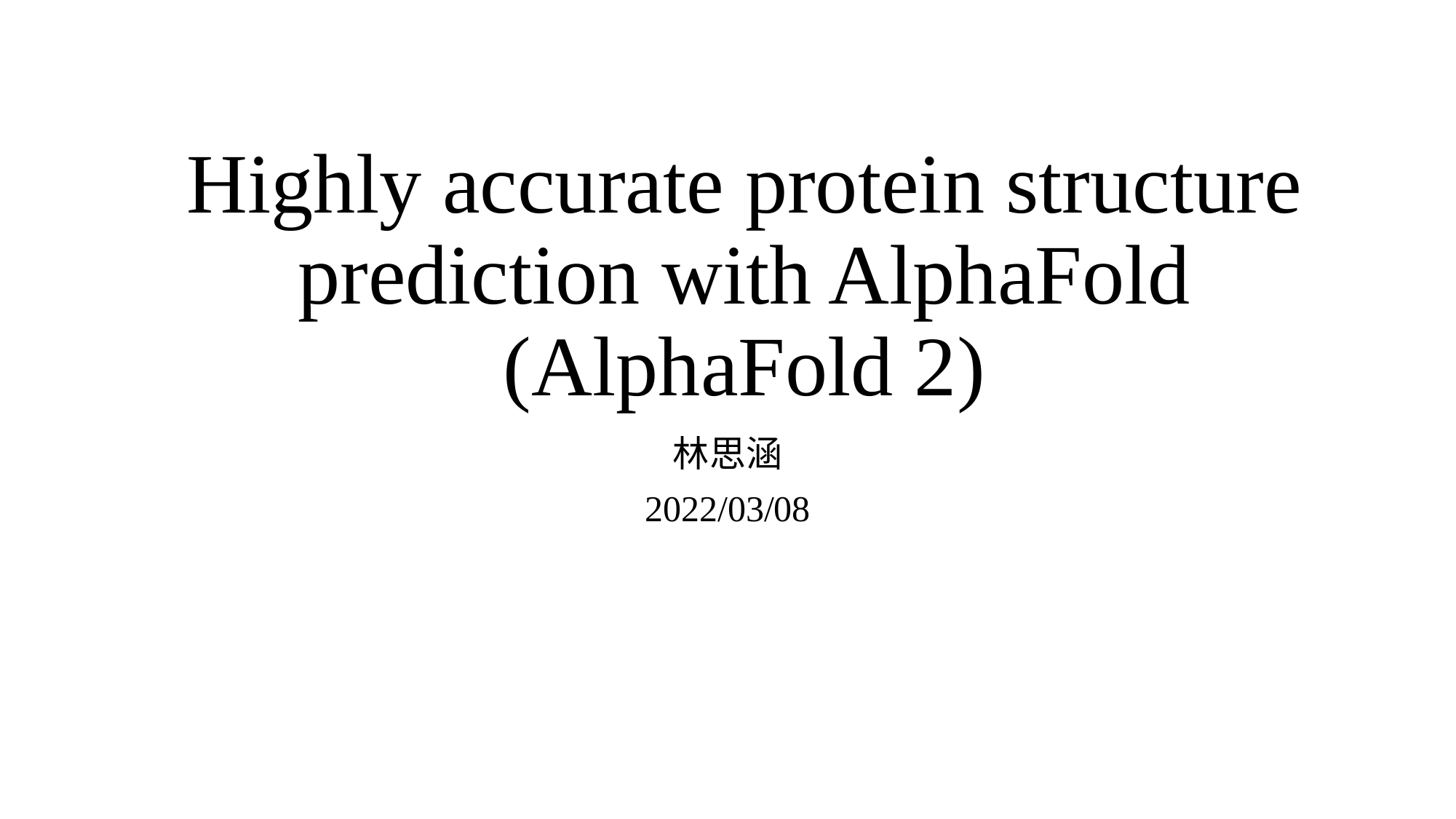

# Highly accurate protein structure prediction with AlphaFold (AlphaFold 2)
林思涵
2022/03/08